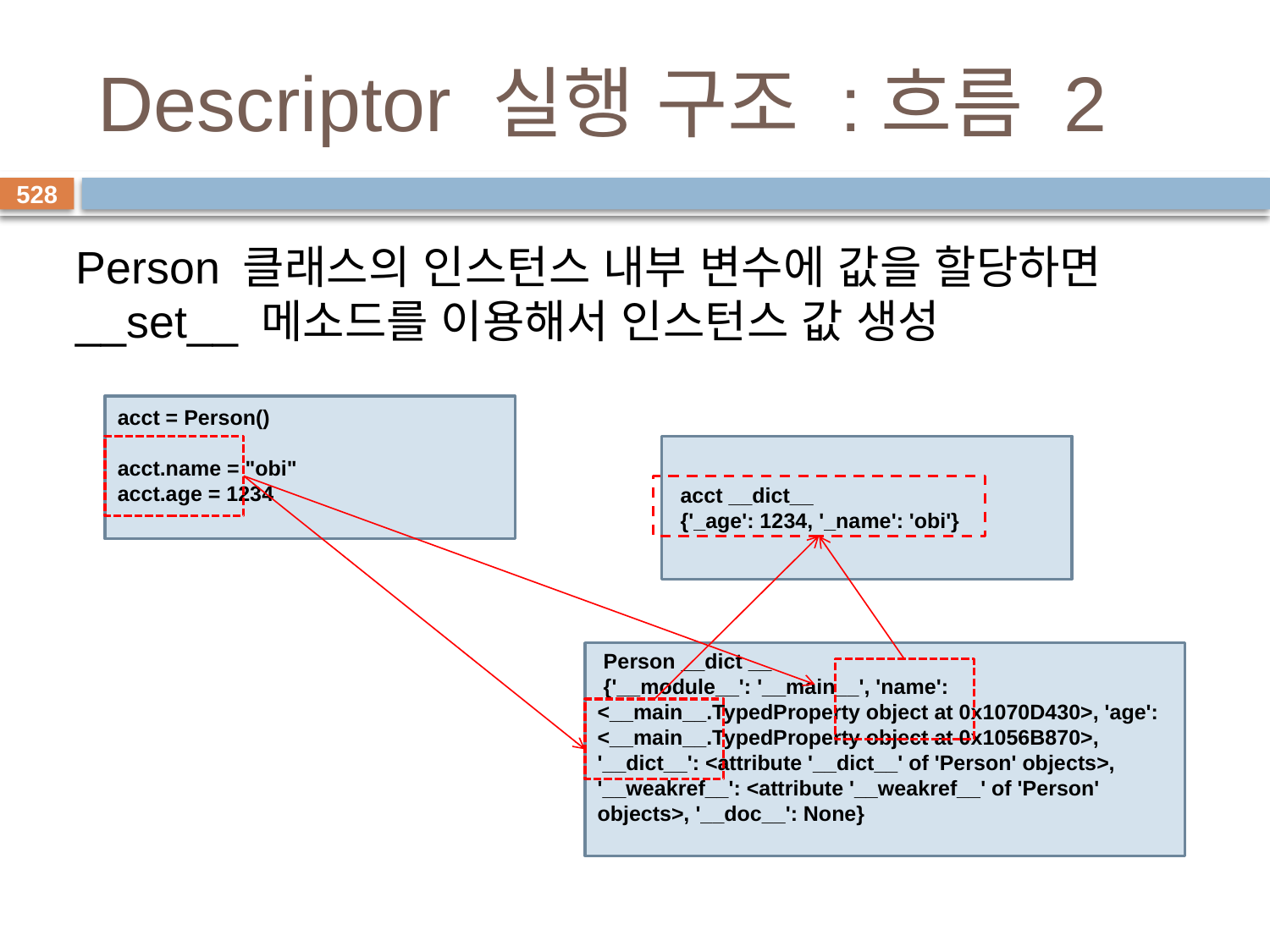

# Descriptor 실행 구조 :흐름 2
528
Person 클래스의 인스턴스 내부 변수에 값을 할당하면 __set__ 메소드를 이용해서 인스턴스 값 생성
acct = Person()

acct.name = "obi"
acct.age = 1234

 acct __dict__
 {'_age': 1234, '_name': 'obi'}

 Person __dict __
 {'__module__': '__main__', 'name': <__main__.TypedProperty object at 0x1070D430>, 'age': <__main__.TypedProperty object at 0x1056B870>, '__dict__': <attribute '__dict__' of 'Person' objects>, '__weakref__': <attribute '__weakref__' of 'Person' objects>, '__doc__': None}